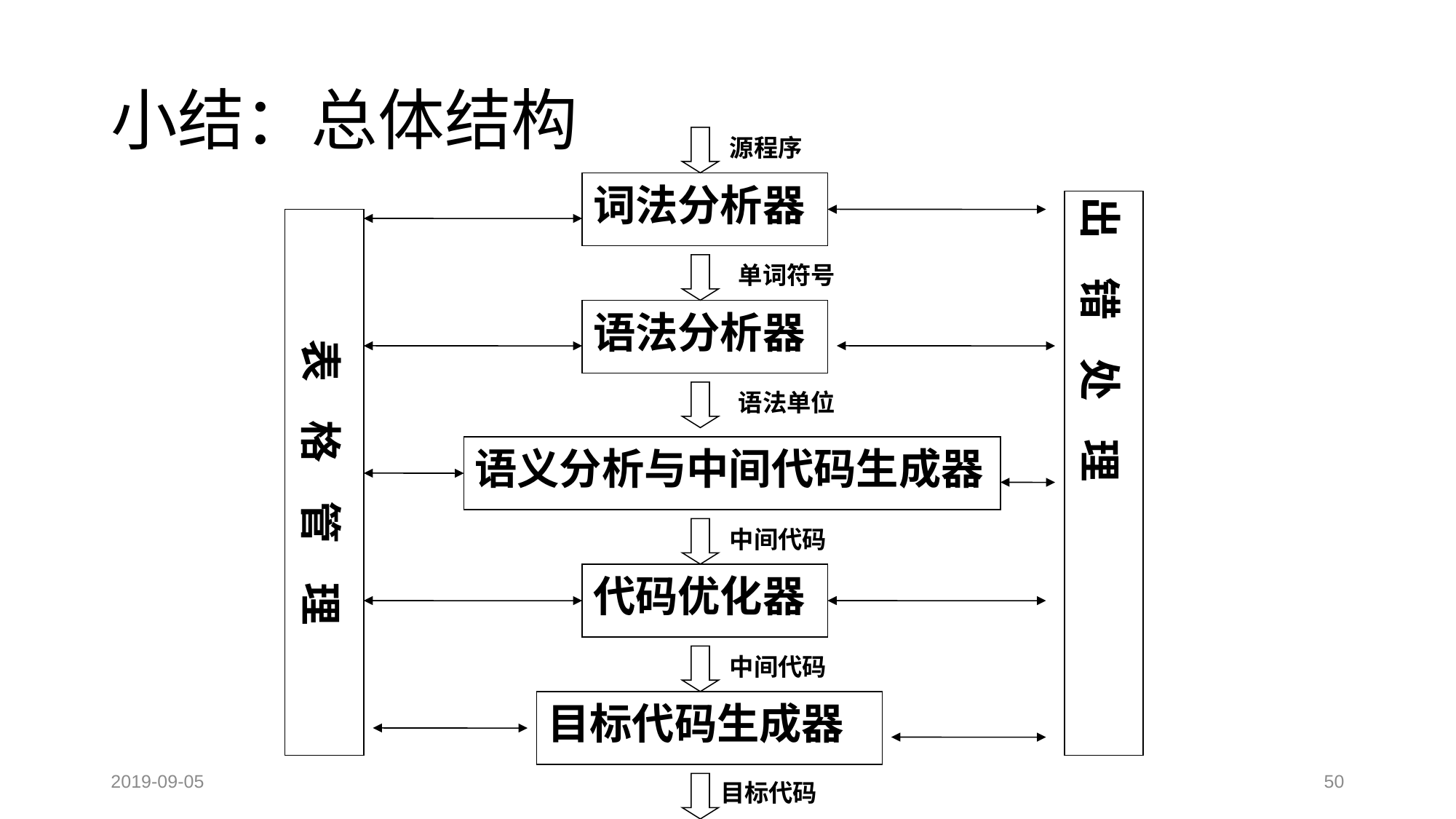

# 小结：总体结构

源程序
词法分析器
出    错    处    理

表    格    管    理

单词符号
语法分析器

语法单位
语义分析与中间代码生成器

中间代码
代码优化器

中间代码
目标代码生成器
2019-09-05
50
目标代码